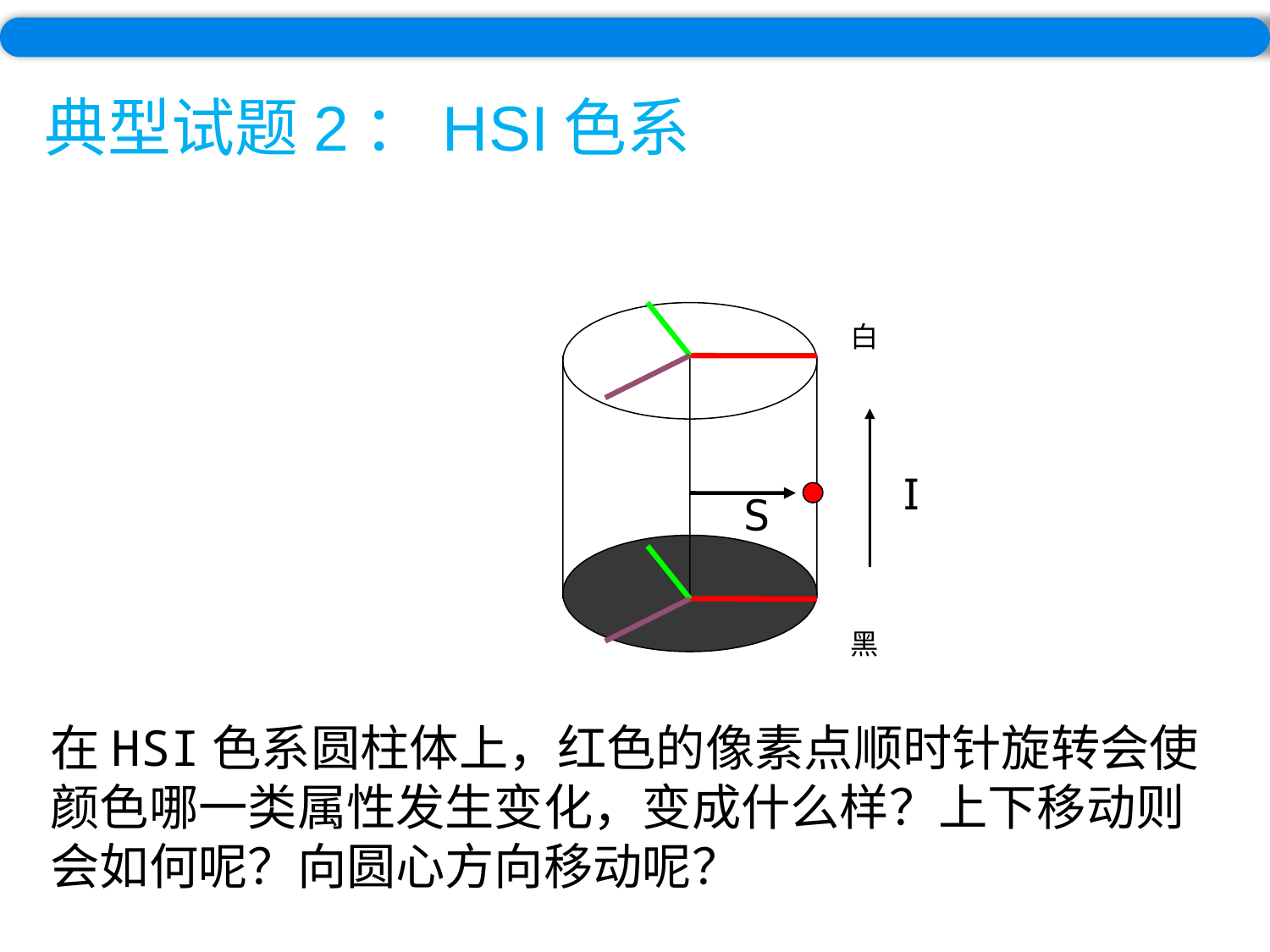

典型试题2：HSI色系

白

I
S

黑
在HSI色系圆柱体上，红色的像素点顺时针旋转会使颜色哪一类属性发生变化，变成什么样？上下移动则会如何呢？向圆心方向移动呢？